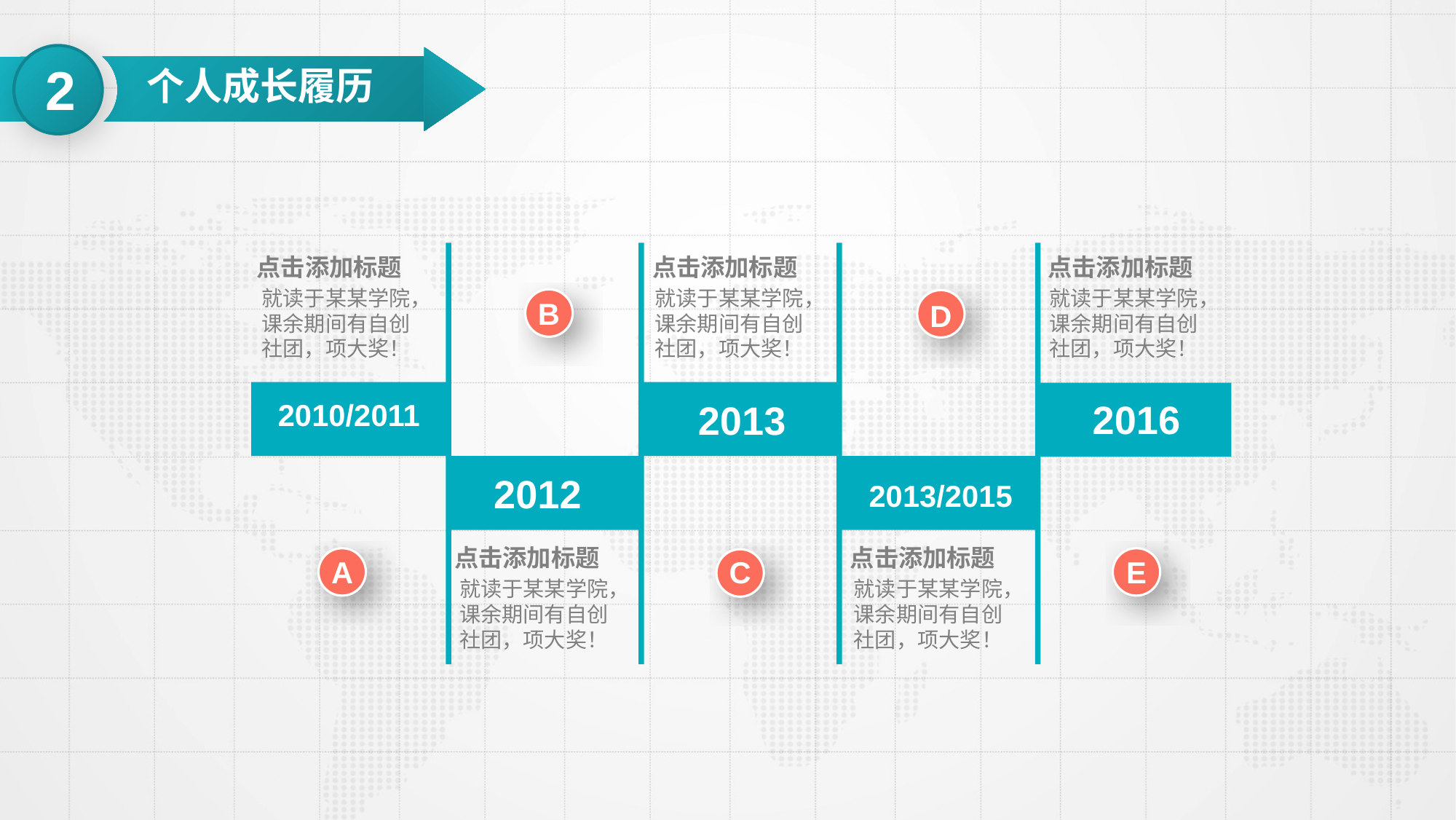

2
个人成长履历

点击添加标题
点击添加标题
点击添加标题
就读于某某学院，
课余期间有自创社团，项大奖！
就读于某某学院，
课余期间有自创社团，项大奖！
就读于某某学院，
课余期间有自创社团，项大奖！
B

D

2016
2010/2011
2013

2012
2013/2015
点击添加标题
点击添加标题
C
E
A

就读于某某学院，
课余期间有自创社团，项大奖！
就读于某某学院，
课余期间有自创社团，项大奖！